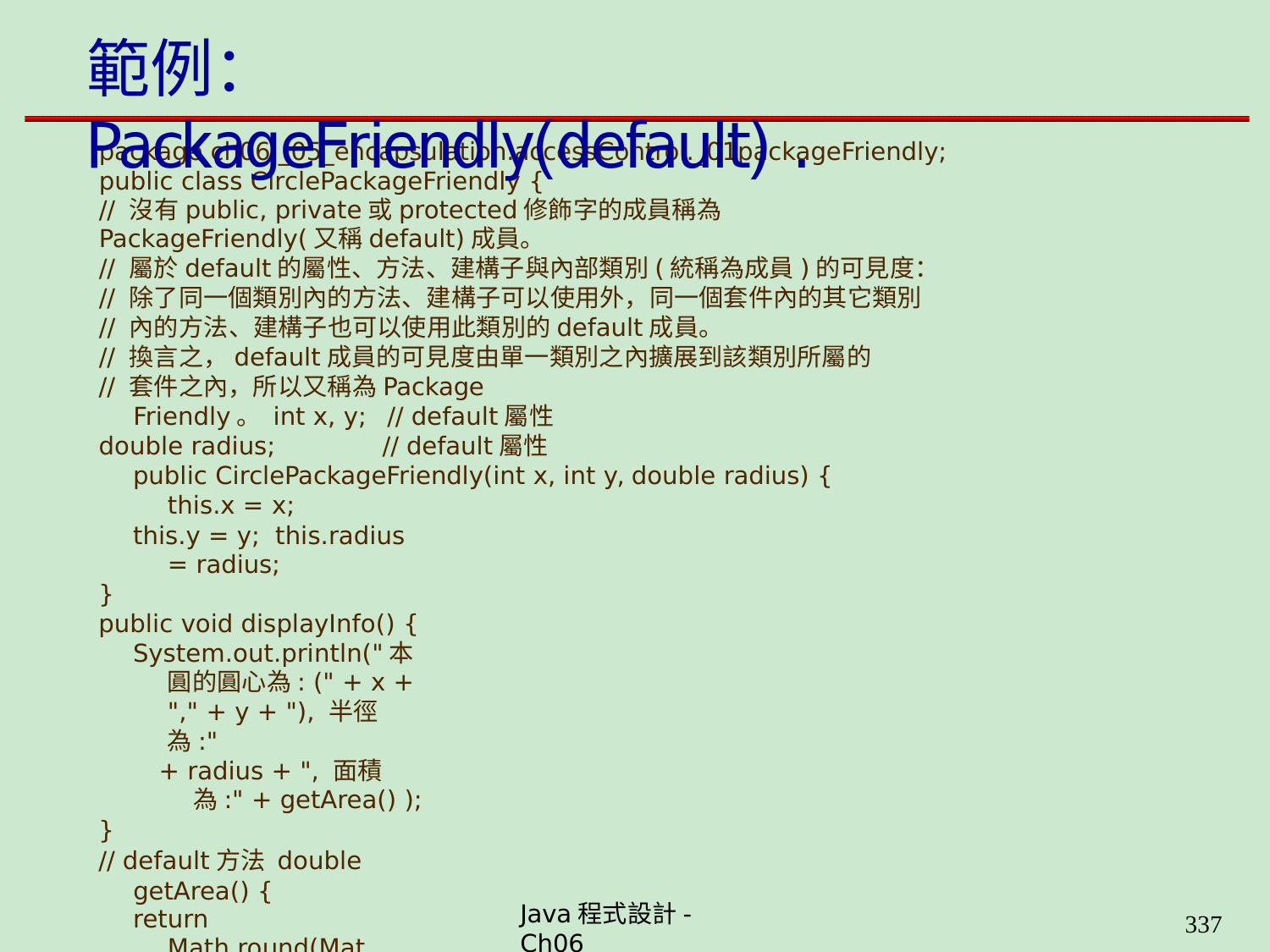

# 範例：PackageFriendly(default) .
package ch06._05_encapsulation.accessControl._01packageFriendly;  public class CirclePackageFriendly {
// 沒有public, private或protected修飾字的成員稱為PackageFriendly(又稱default)成員。
// 屬於default的屬性、方法、建構子與內部類別(統稱為成員)的可見度：
// 除了同一個類別內的方法、建構子可以使用外，同一個套件內的其它類別
// 內的方法、建構子也可以使用此類別的default成員。
// 換言之，default成員的可見度由單一類別之內擴展到該類別所屬的
// 套件之內，所以又稱為Package Friendly。 int x, y;	// default屬性
double radius;	// default屬性
public CirclePackageFriendly(int x, int y, double radius) {  this.x = x;
this.y = y;  this.radius = radius;
}
public void displayInfo() {
System.out.println("本圓的圓心為: (" + x + "," + y + "), 半徑為:"
+ radius + ", 面積為:" + getArea() );
}
// default方法 double getArea() {
return Math.round(Math.PI * radius * radius * 100) / 100.0;
}
}
Java程式設計-Ch06
337